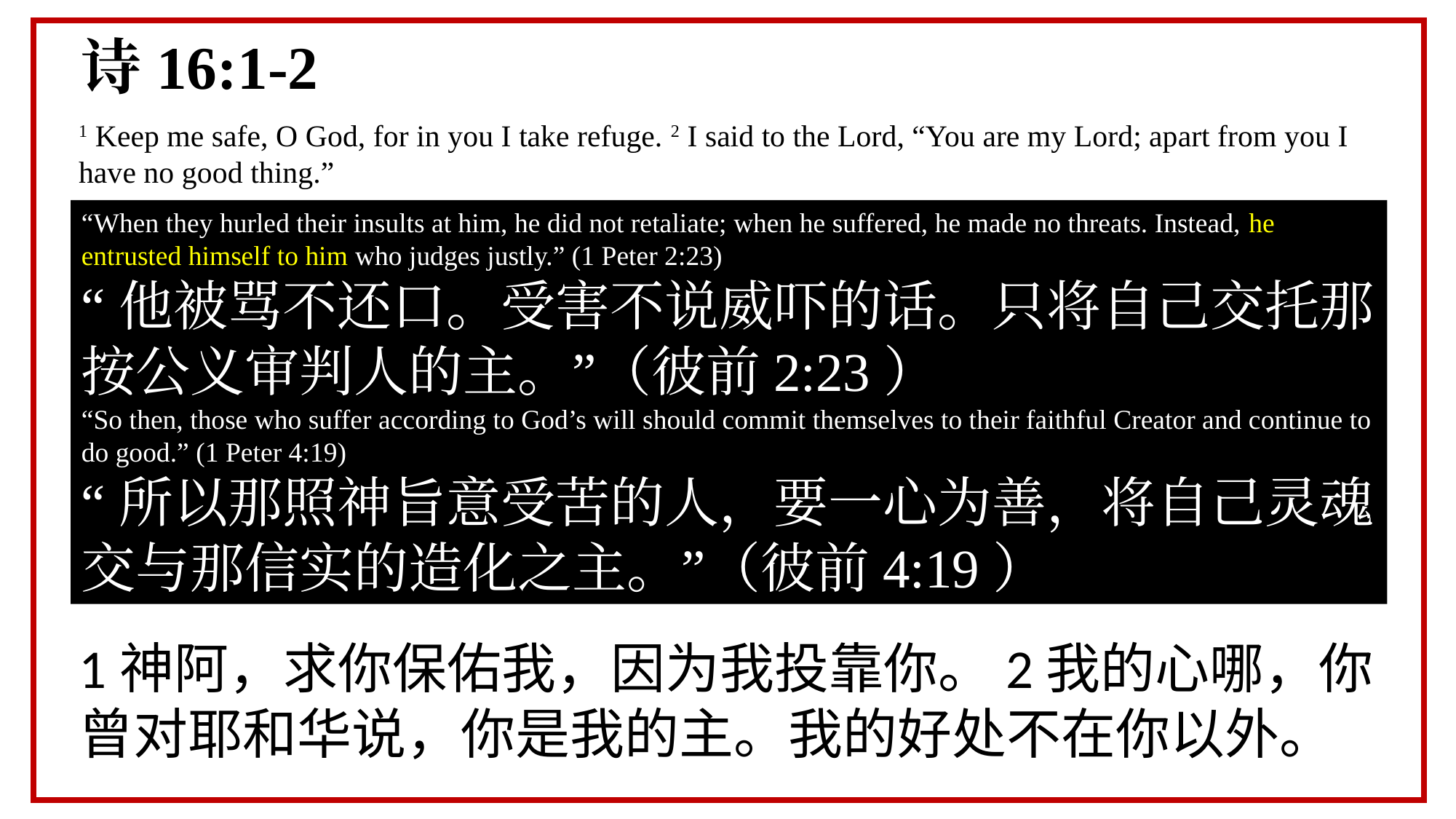

诗16:1-2
1 Keep me safe, O God, for in you I take refuge. 2 I said to the Lord, “You are my Lord; apart from you I have no good thing.”

1神阿，求你保佑我，因为我投靠你。2我的心哪，你曾对耶和华说，你是我的主。我的好处不在你以外。
“When they hurled their insults at him, he did not retaliate; when he suffered, he made no threats. Instead, he entrusted himself to him who judges justly.” (1 Peter 2:23)
“他被骂不还口。受害不说威吓的话。只将自己交托那按公义审判人的主。”（彼前2:23）
“So then, those who suffer according to God’s will should commit themselves to their faithful Creator and continue to do good.” (1 Peter 4:19)
“所以那照神旨意受苦的人，要一心为善，将自己灵魂交与那信实的造化之主。”（彼前4:19）